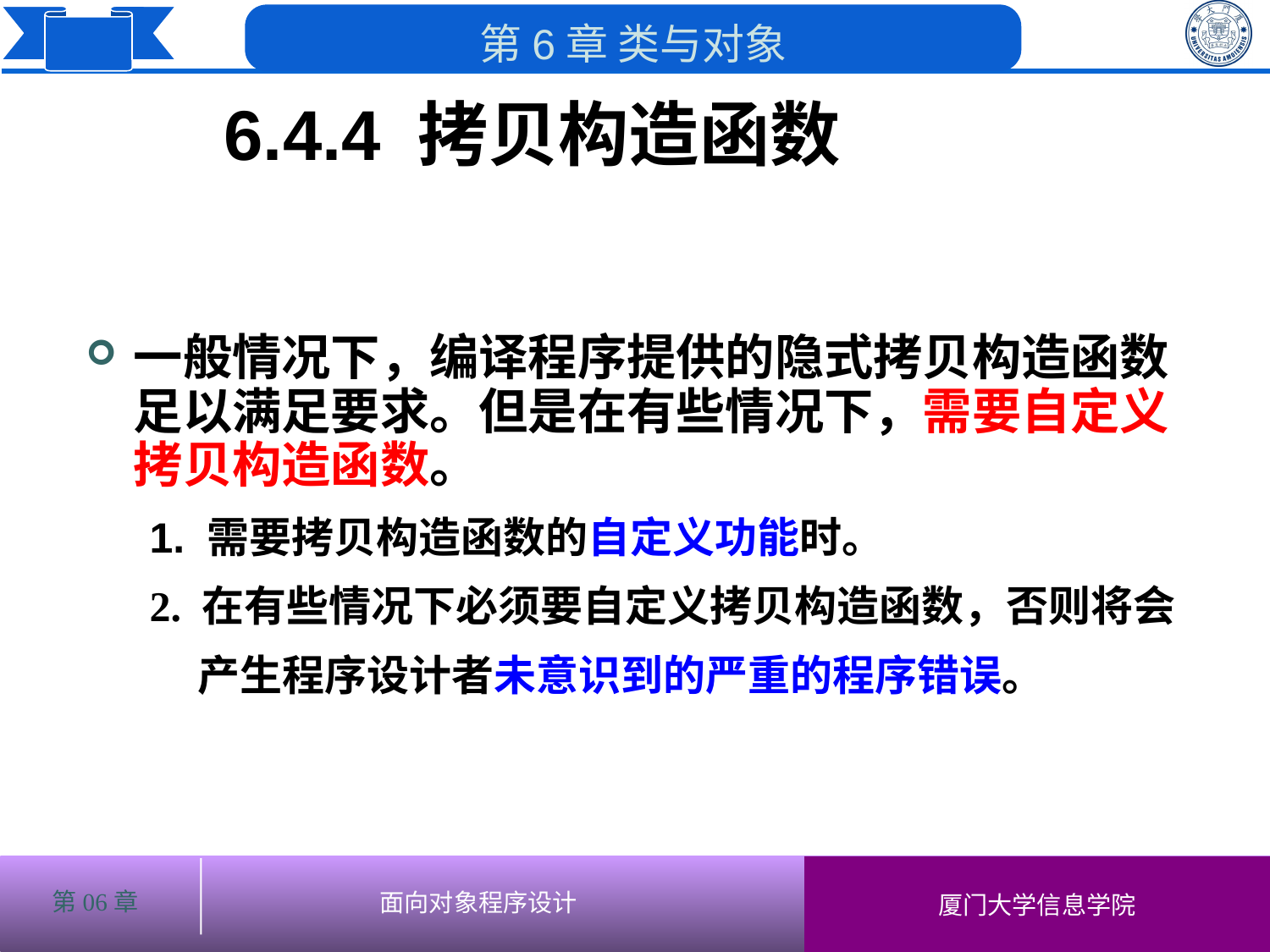

6.4.4 拷贝构造函数
# 一般情况下，编译程序提供的隐式拷贝构造函数足以满足要求。但是在有些情况下，需要自定义拷贝构造函数。
1. 需要拷贝构造函数的自定义功能时。
2. 在有些情况下必须要自定义拷贝构造函数，否则将会
    产生程序设计者未意识到的严重的程序错误。
53